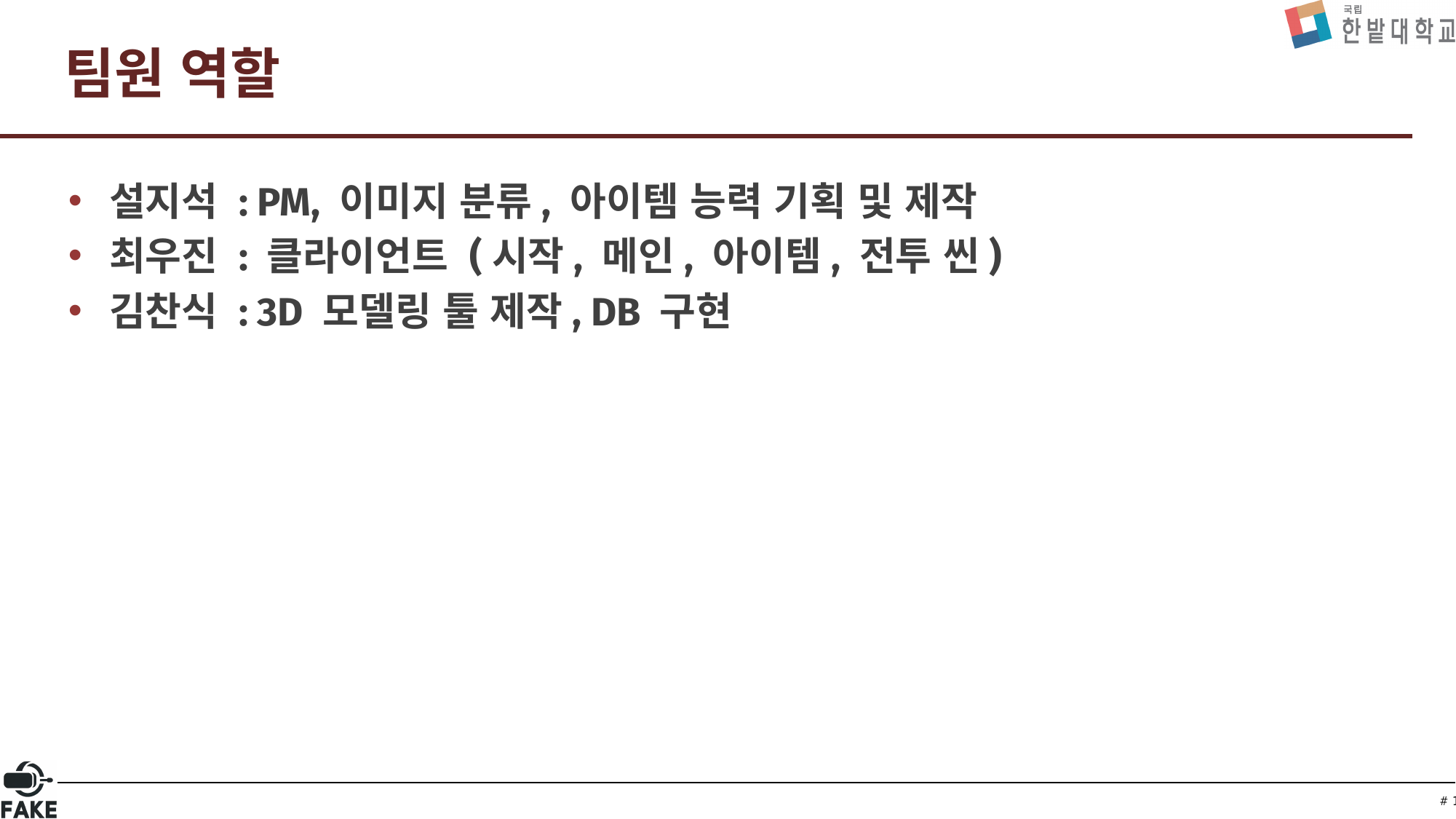

# 팀원 역할
설지석 : PM, 이미지 분류, 아이템 능력 기획 및 제작
최우진 : 클라이언트 (시작, 메인, 아이템, 전투 씬)
김찬식 : 3D 모델링 툴 제작, DB 구현